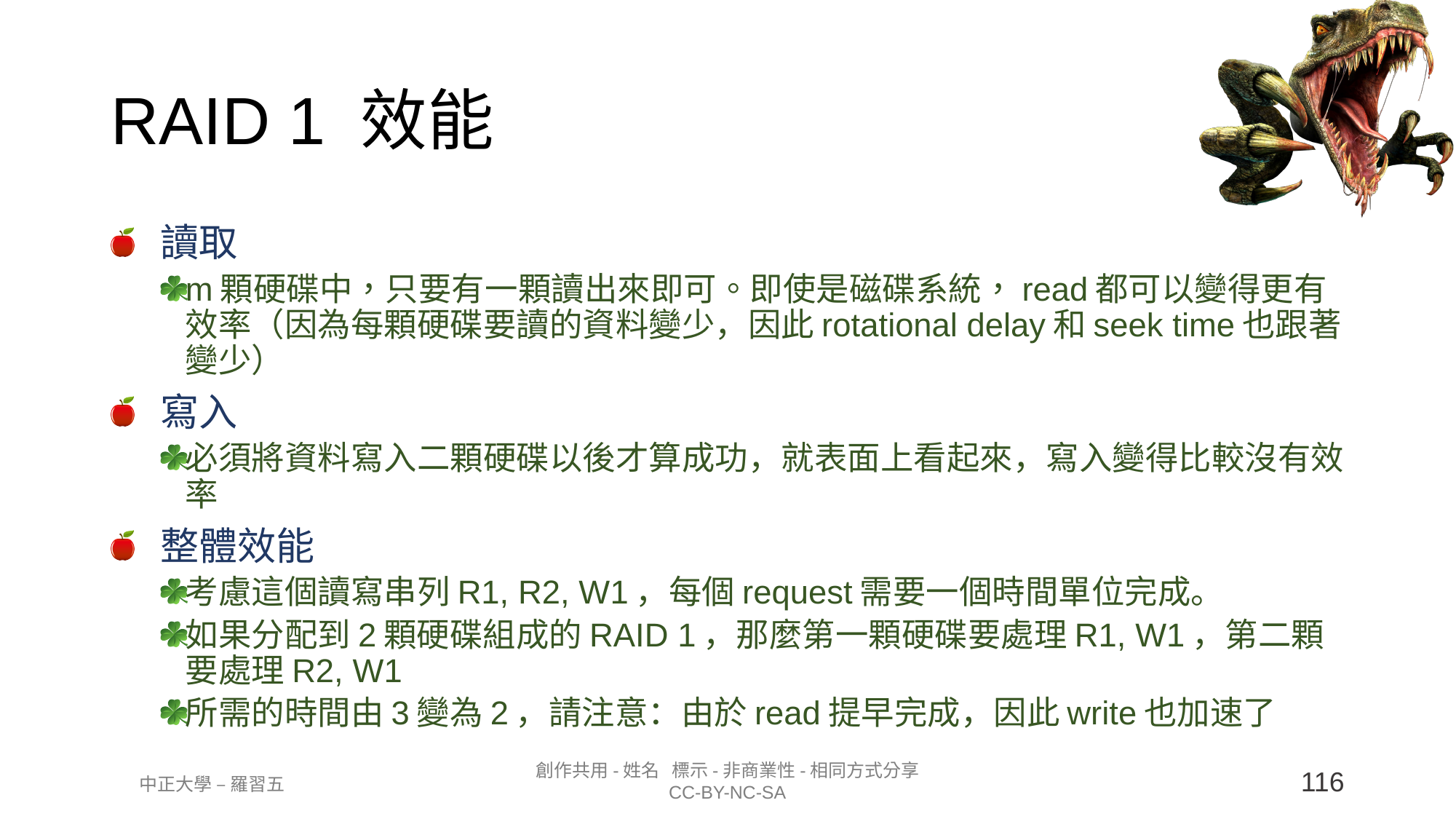

# RAID 1 效能
讀取
m顆硬碟中，只要有一顆讀出來即可。即使是磁碟系統，read都可以變得更有效率（因為每顆硬碟要讀的資料變少，因此rotational delay和seek time也跟著變少）
寫入
必須將資料寫入二顆硬碟以後才算成功，就表面上看起來，寫入變得比較沒有效率
整體效能
考慮這個讀寫串列R1, R2, W1，每個request需要一個時間單位完成。
如果分配到2顆硬碟組成的RAID 1，那麼第一顆硬碟要處理R1, W1，第二顆要處理R2, W1
所需的時間由3變為2，請注意：由於read提早完成，因此write也加速了